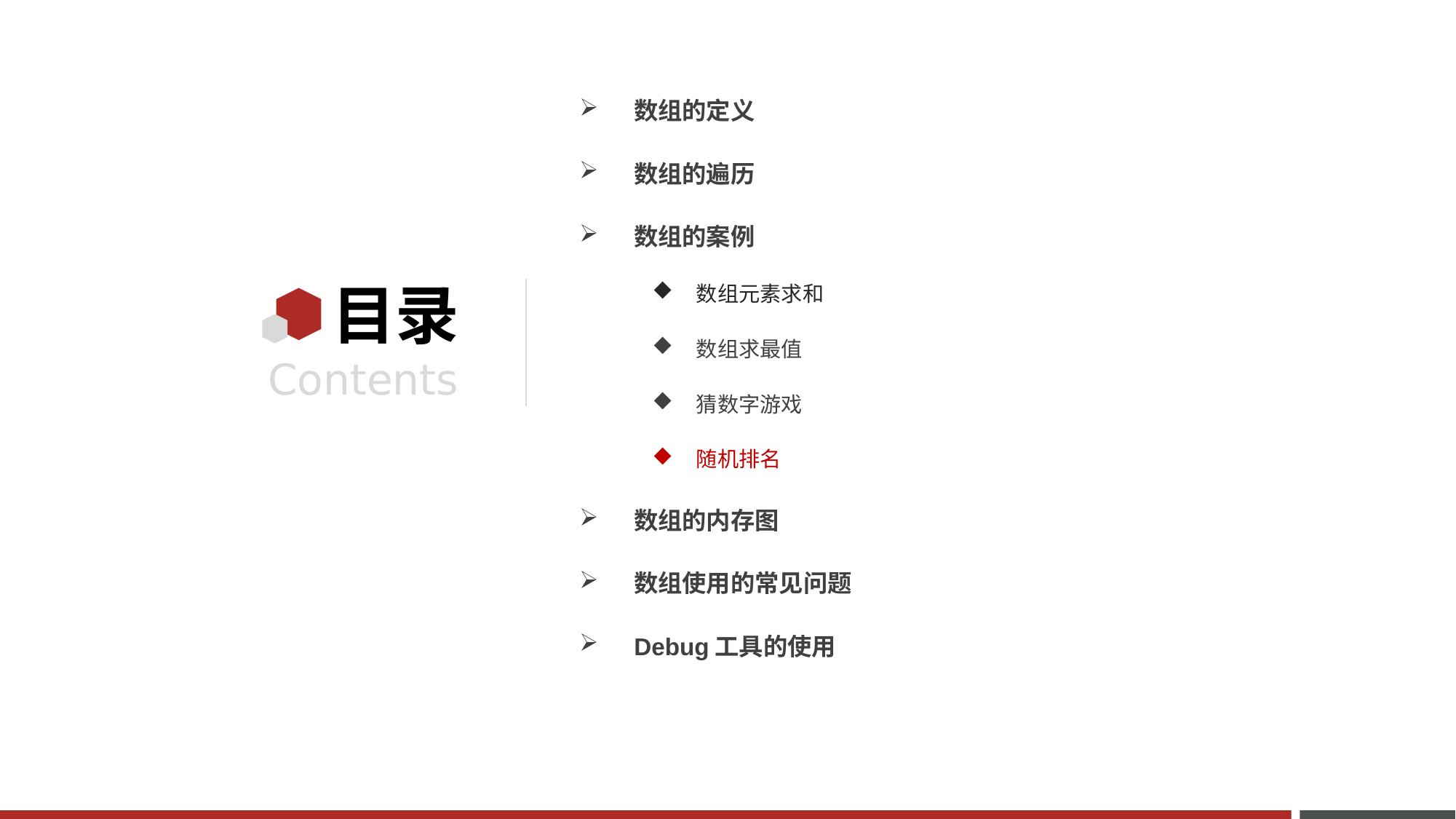

数组的定义
数组的遍历
数组的案例
 数组元素求和
 数组求最值
 猜数字游戏
 随机排名
数组的内存图
数组使用的常见问题
Debug工具的使用